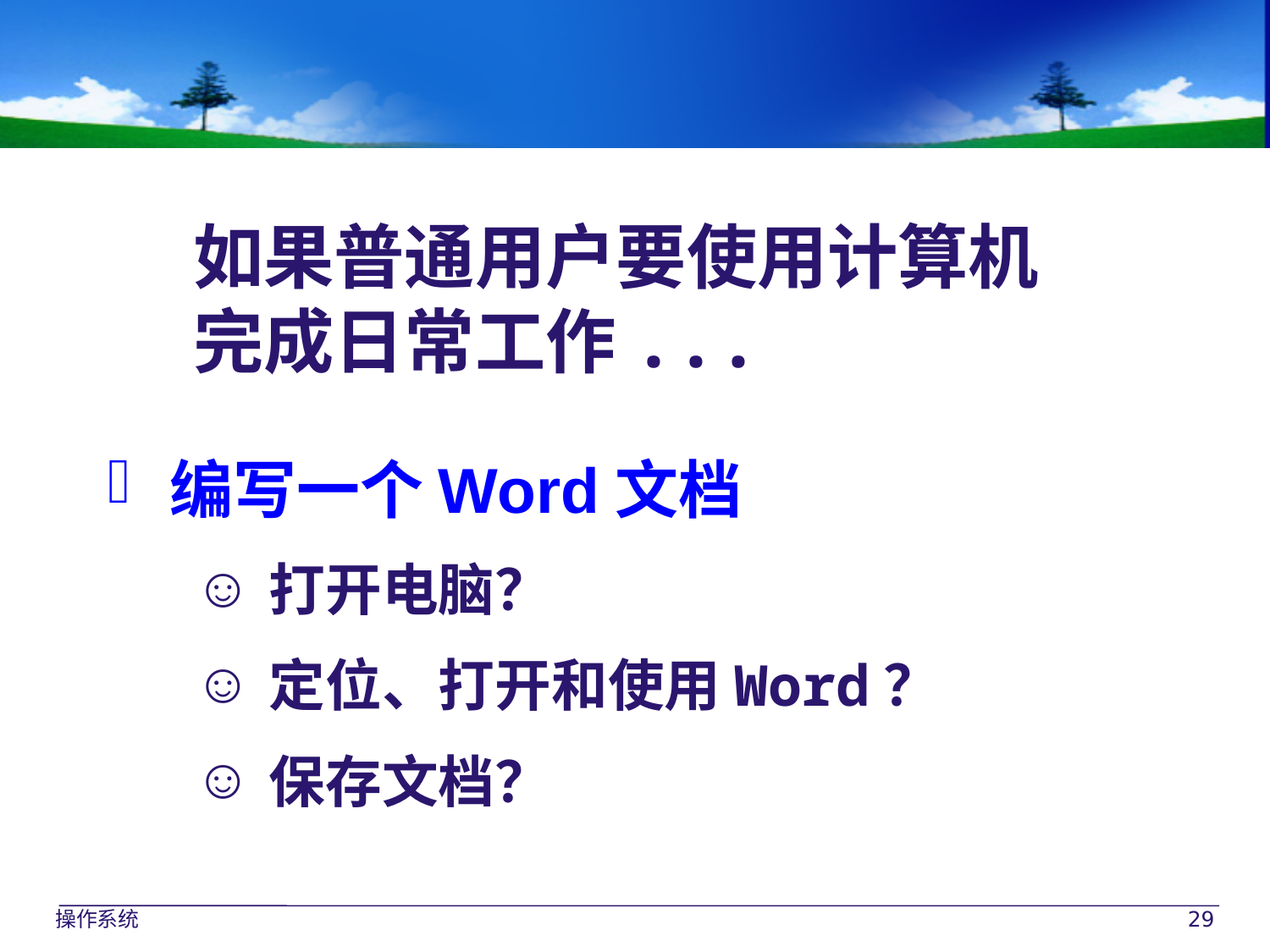

如果普通用户要使用计算机
完成日常工作...
编写一个Word文档
打开电脑？
定位、打开和使用Word？
保存文档？
操作系统
29